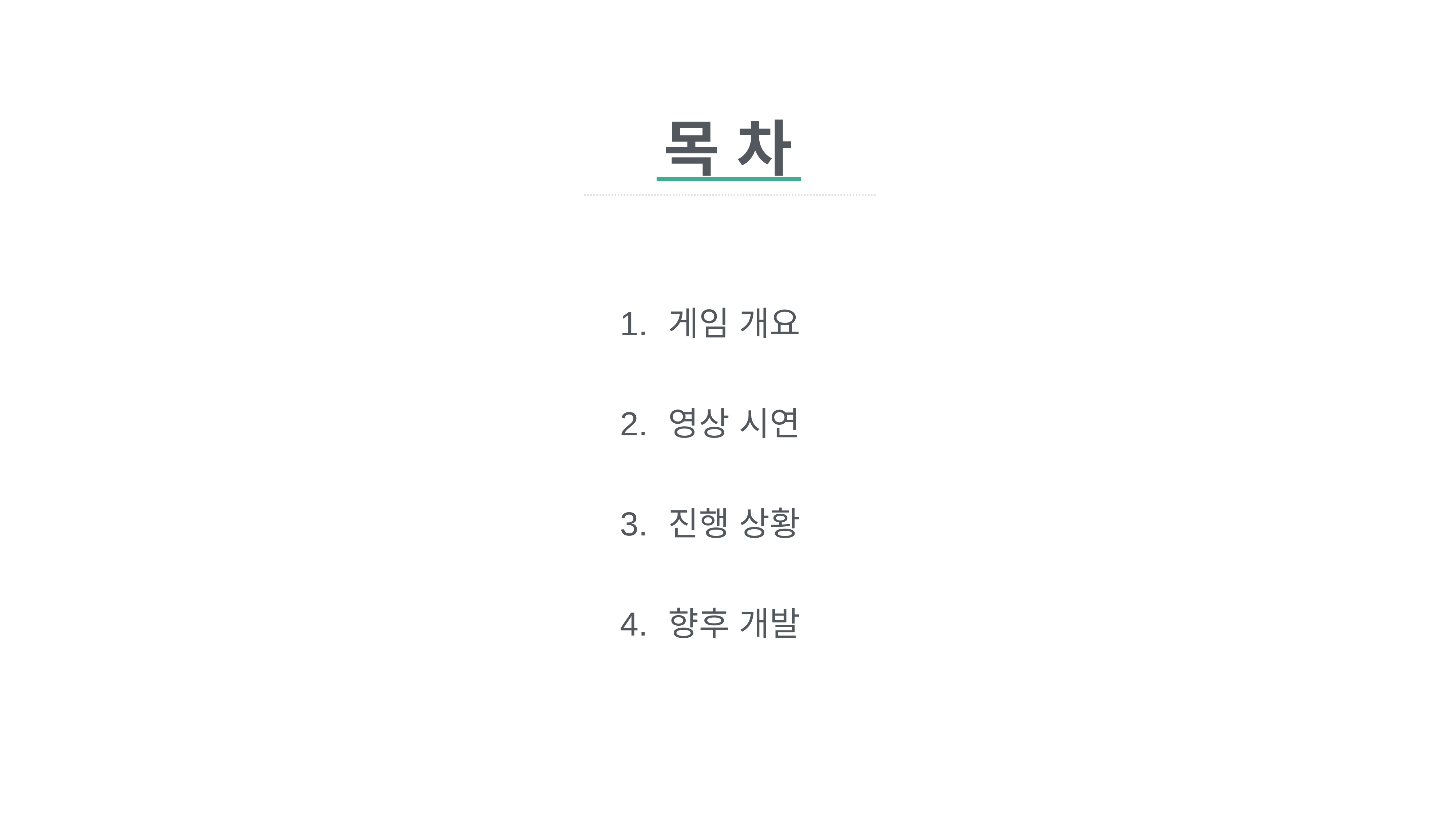

목 차

 게임 개요
 영상 시연
 진행 상황
 향후 개발